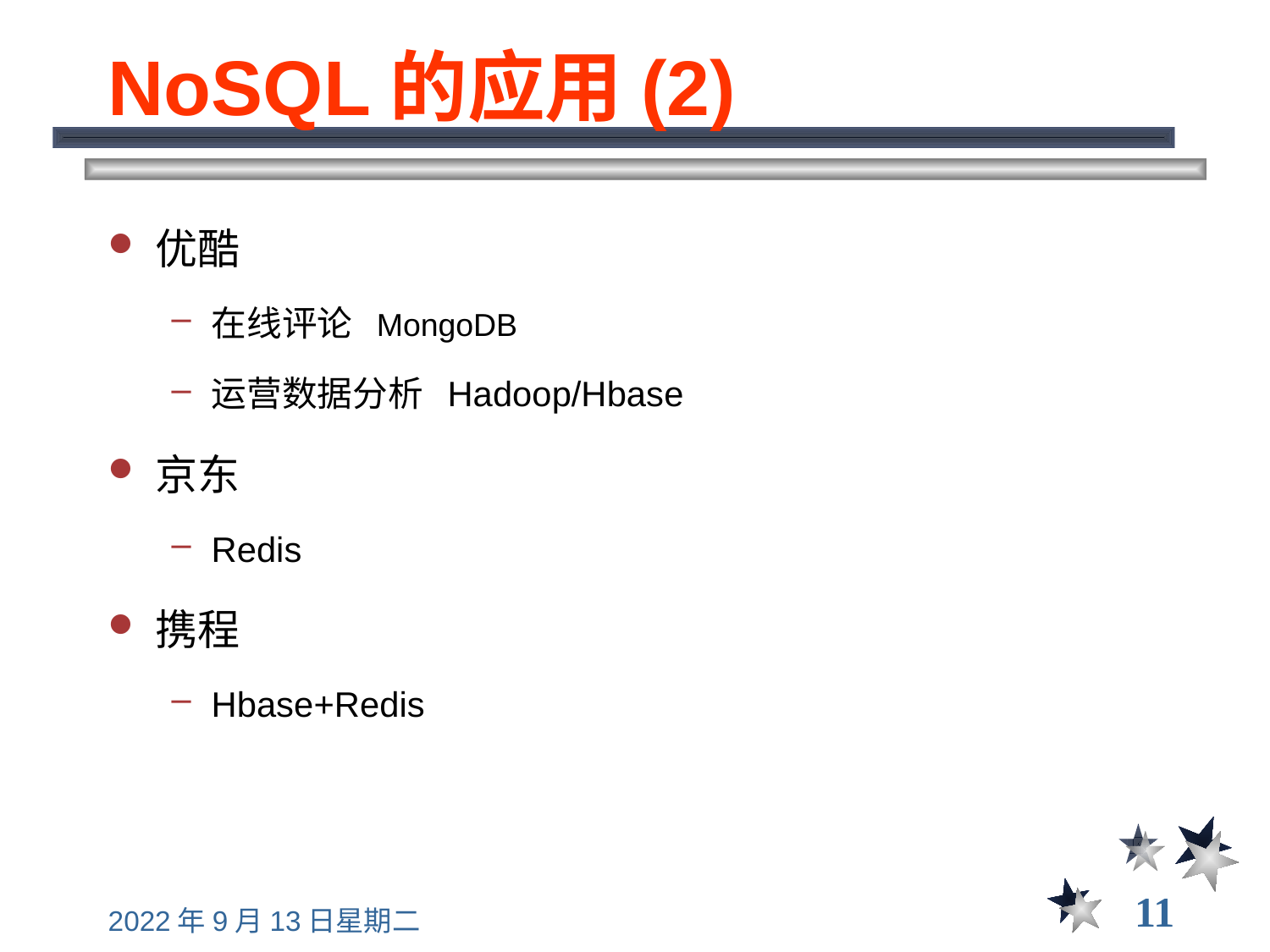

# NoSQL的应用(2)
优酷
在线评论  MongoDB
运营数据分析  Hadoop/Hbase
京东
Redis
携程
Hbase+Redis

11
2022年9月13日星期二
大数据管理----前言